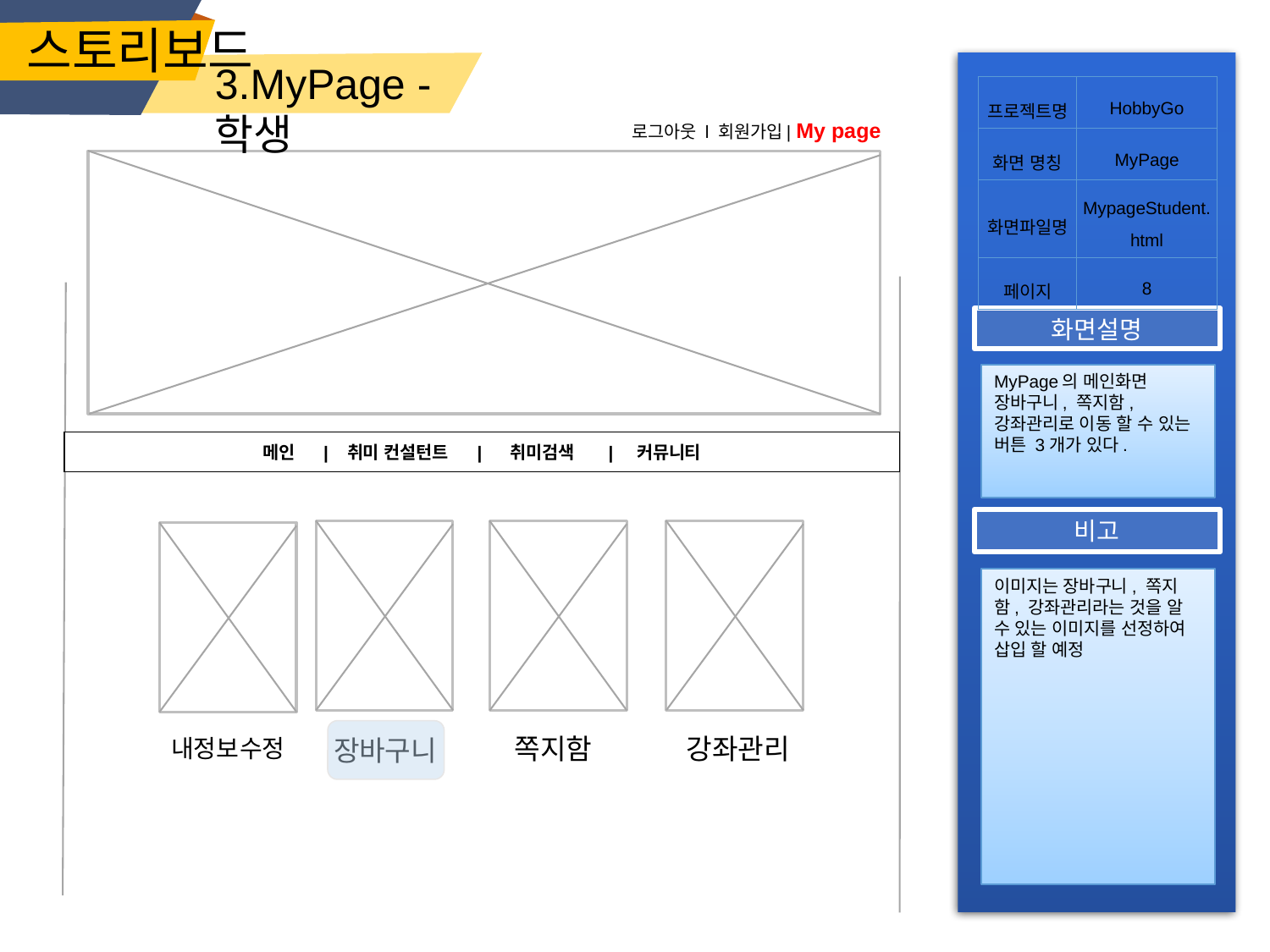

스토리보드
3.MyPage - 학생

| 프로젝트명 | HobbyGo |
| --- | --- |
| 화면 명칭 | MyPage |
| 화면파일명 | MypageStudent.html |
| 페이지 | 8 |
로그아웃 l 회원가입| My page

화면설명
MyPage의 메인화면
장바구니, 쪽지함, 강좌관리로 이동 할 수 있는 버튼 3개가 있다.
메인     |   취미 컨설턴트     |     취미검색      |    커뮤니티
비고

이미지는 장바구니, 쪽지함, 강좌관리라는 것을 알 수 있는 이미지를 선정하여 삽입 할 예정

쪽지함
강좌관리
내정보수정
장바구니